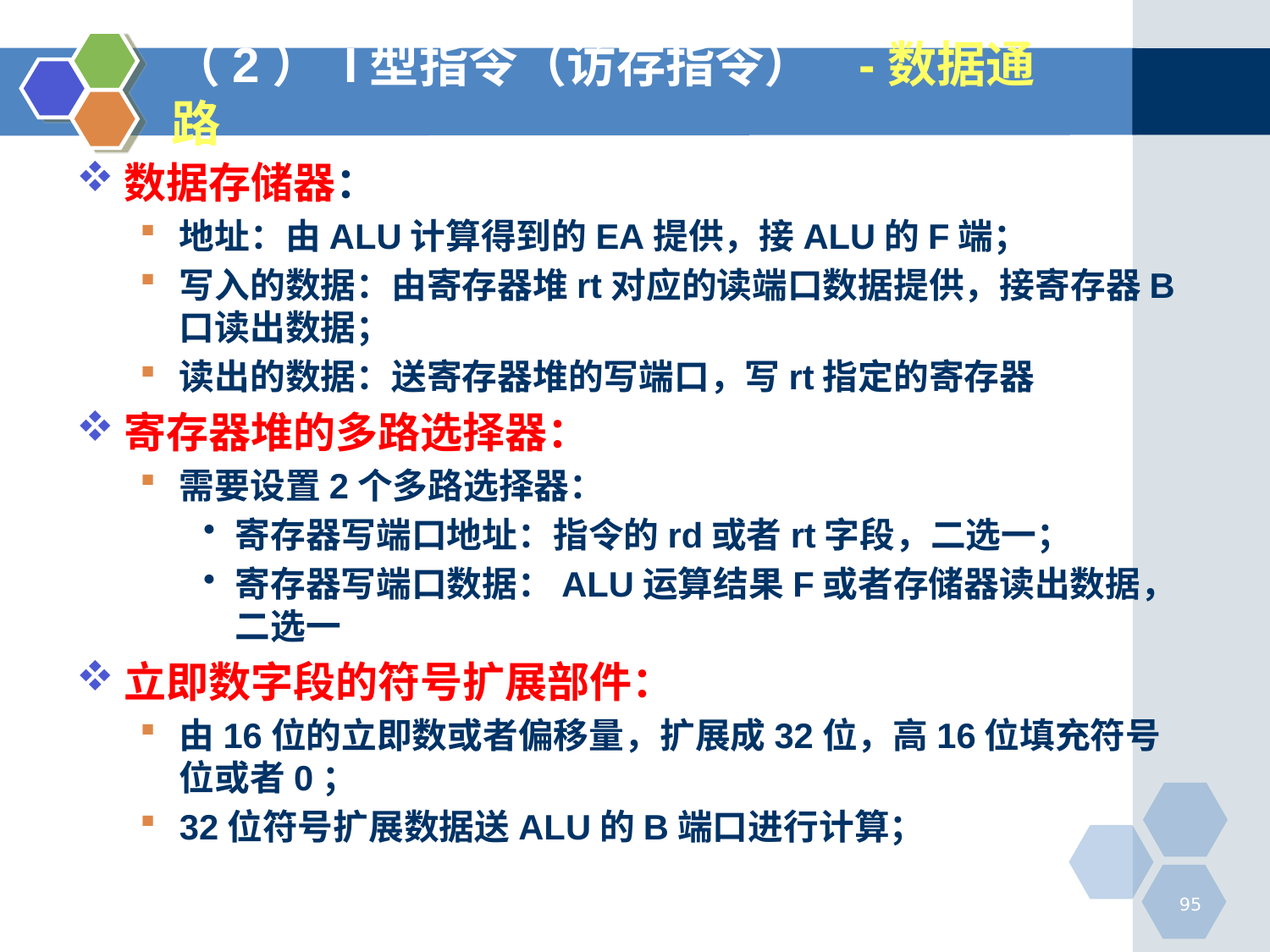

# （2） I型指令（访存指令）   -数据通路
数据存储器：
地址：由ALU计算得到的EA提供，接ALU的F端；
写入的数据：由寄存器堆rt对应的读端口数据提供，接寄存器B口读出数据；
读出的数据：送寄存器堆的写端口，写rt指定的寄存器
寄存器堆的多路选择器：
需要设置2个多路选择器：
寄存器写端口地址：指令的rd或者rt字段，二选一；
寄存器写端口数据：ALU运算结果F或者存储器读出数据，二选一
立即数字段的符号扩展部件：
由16位的立即数或者偏移量，扩展成32位，高16位填充符号位或者0；
32位符号扩展数据送ALU的B端口进行计算；

95